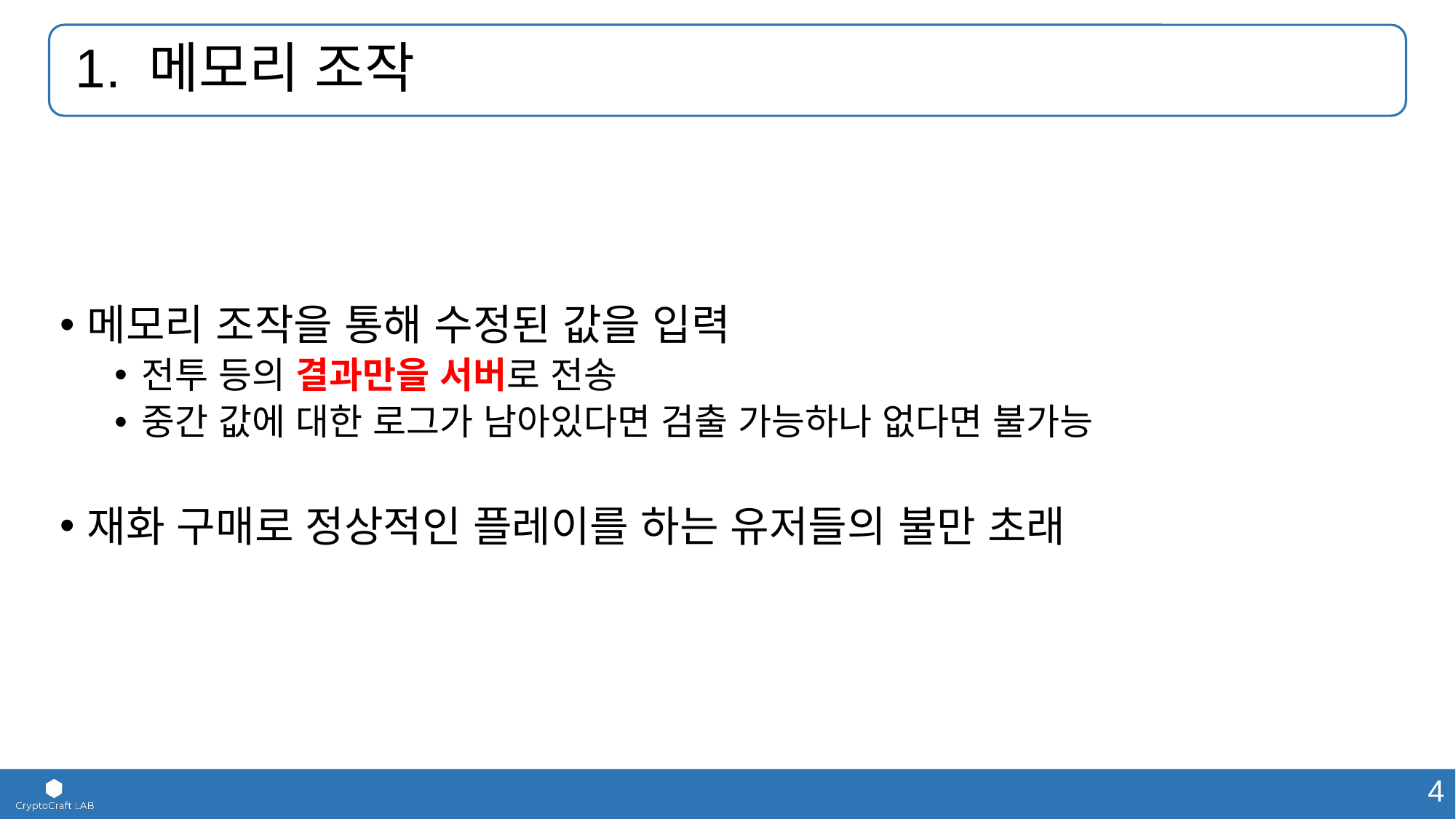

# 1. 메모리 조작
메모리 조작을 통해 수정된 값을 입력
전투 등의 결과만을 서버로 전송
중간 값에 대한 로그가 남아있다면 검출 가능하나 없다면 불가능

재화 구매로 정상적인 플레이를 하는 유저들의 불만 초래